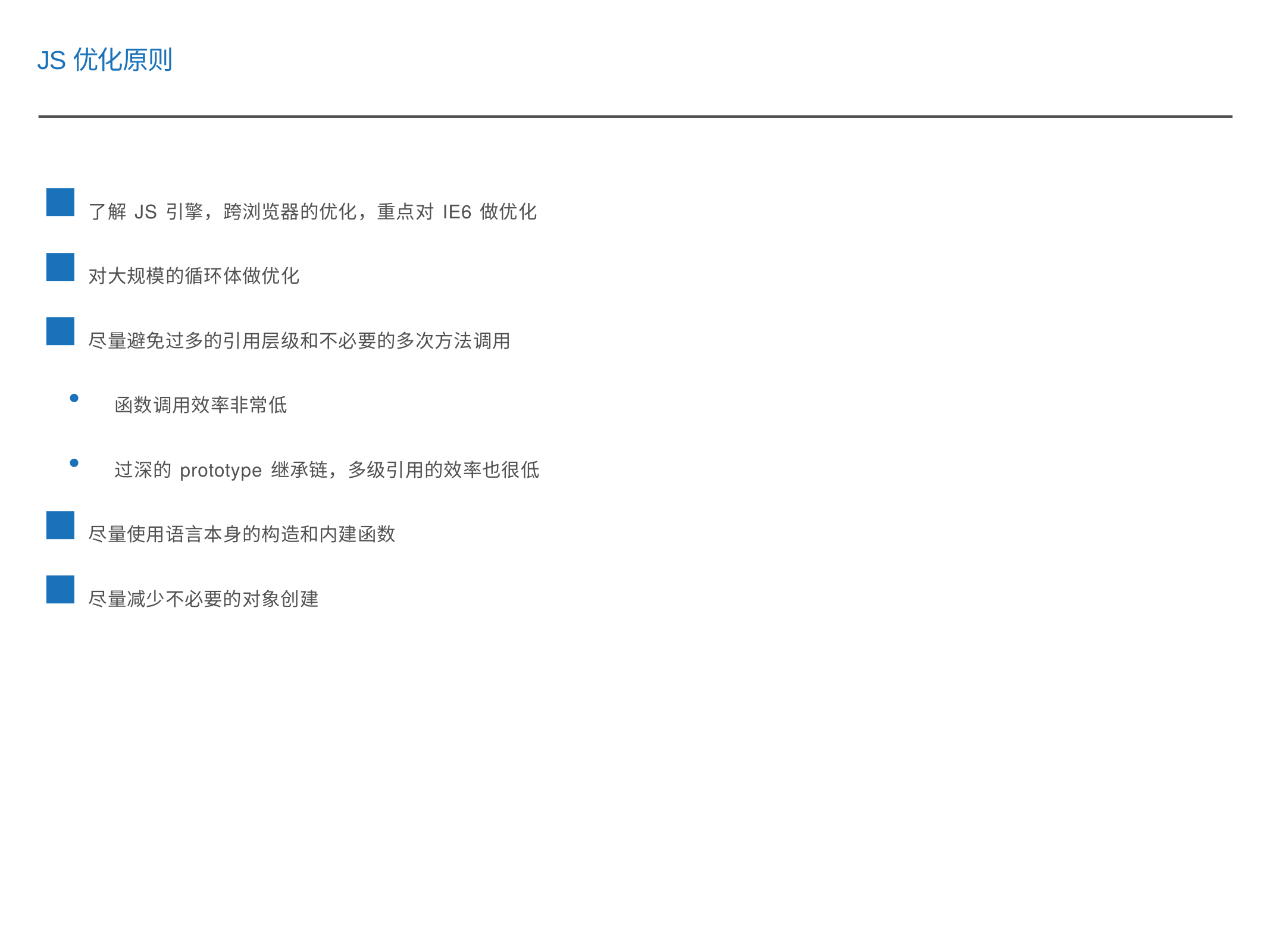

JS优化原则
了解JS引擎，跨浏览器的优化，重点对IE6做优化
对大规模的循环体做优化
尽量避免过多的引用层级和不必要的多次方法调用
函数调用效率非常低
过深的prototype继承链，多级引用的效率也很低
尽量使用语言本身的构造和内建函数
尽量减少不必要的对象创建